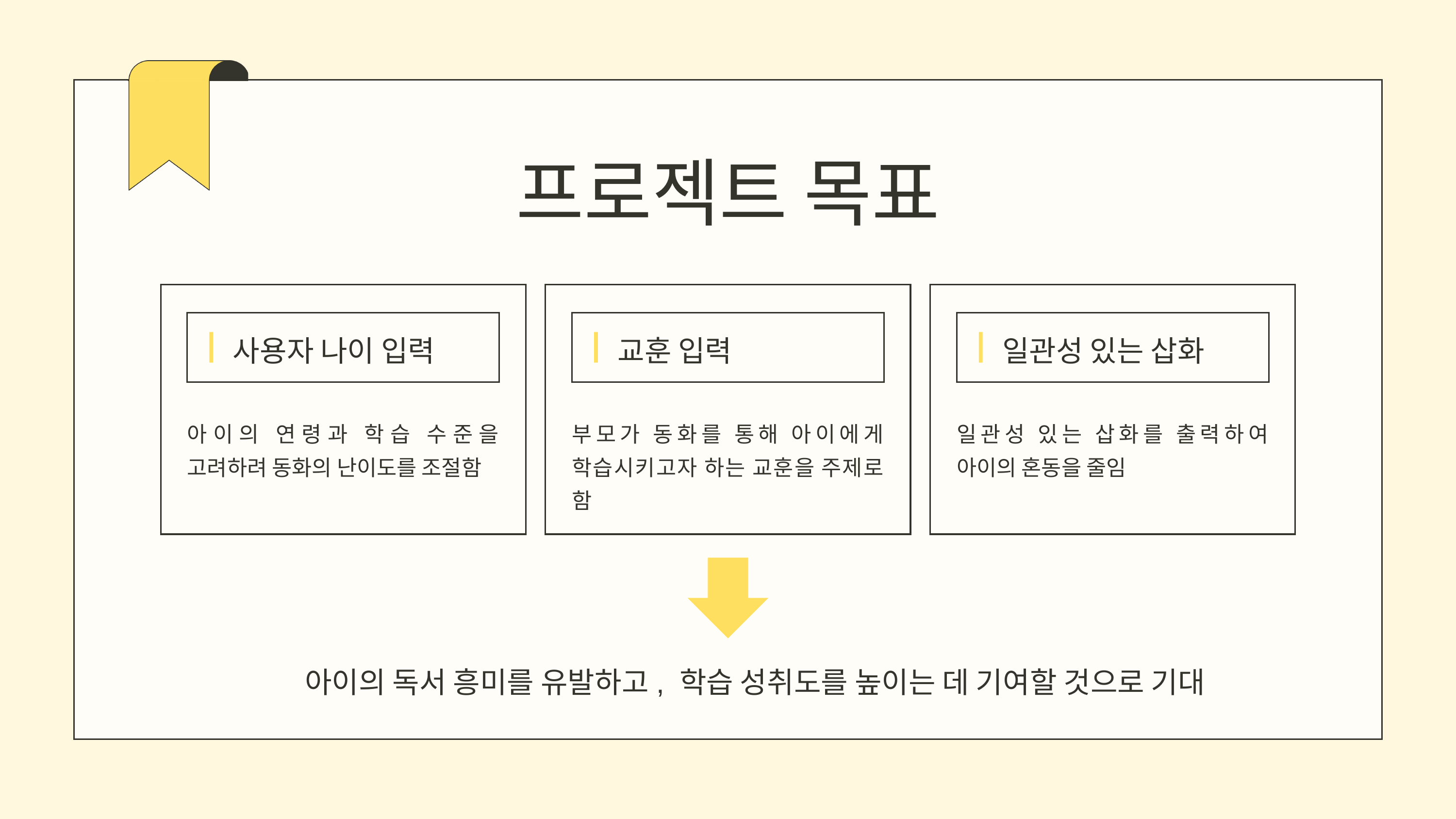

프로젝트 목표

사용자 나이 입력
교훈 입력
일관성 있는 삽화

아이의 연령과 학습 수준을 고려하려 동화의 난이도를 조절함
부모가 동화를 통해 아이에게 학습시키고자 하는 교훈을 주제로 함
일관성 있는 삽화를 출력하여 아이의 혼동을 줄임

아이의 독서 흥미를 유발하고, 학습 성취도를 높이는 데 기여할 것으로 기대